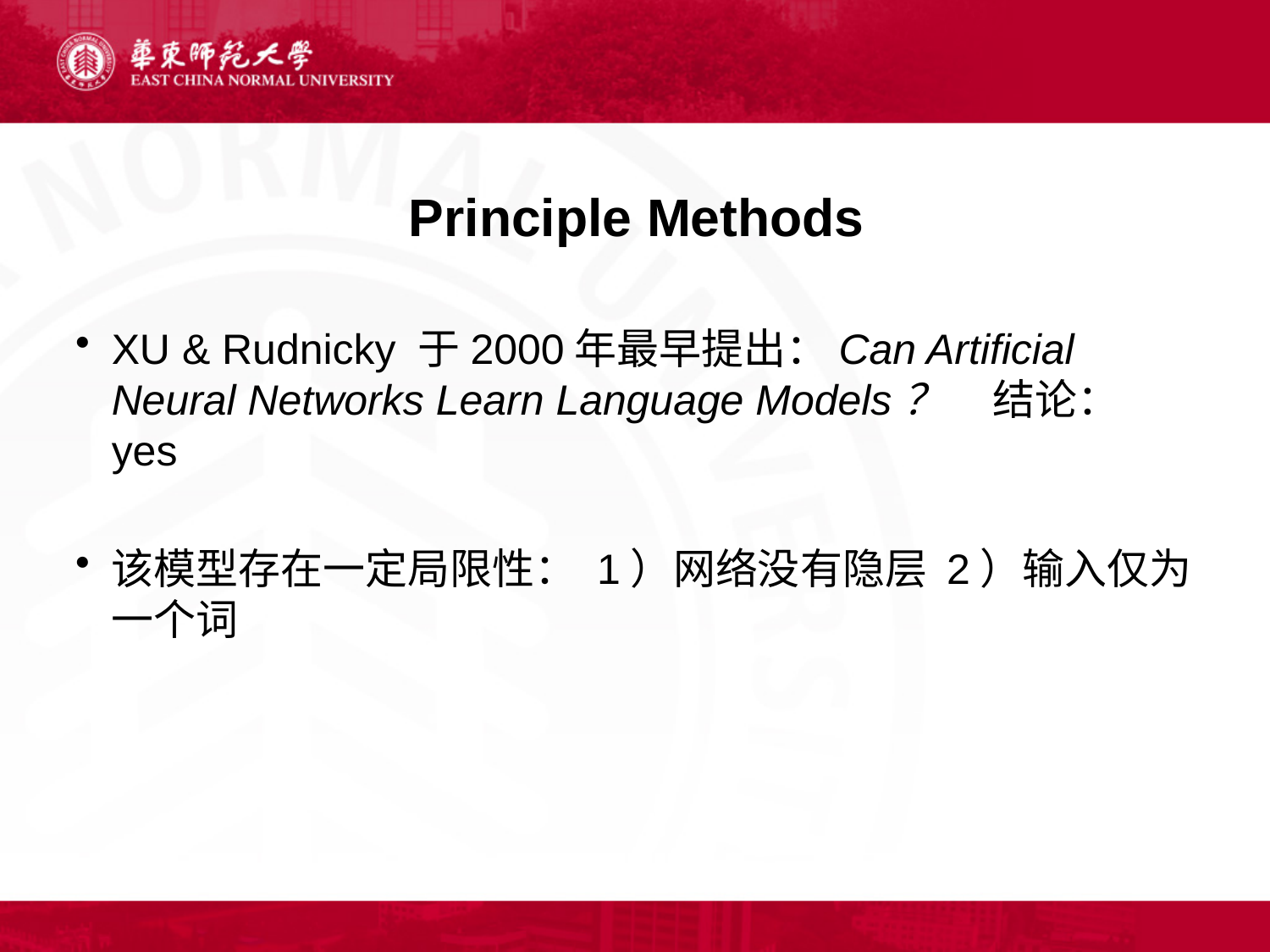

# Principle Methods
XU & Rudnicky 于2000年最早提出：Can Artificial Neural Networks Learn Language Models？     结论：yes

该模型存在一定局限性： 1）网络没有隐层 2）输入仅为一个词